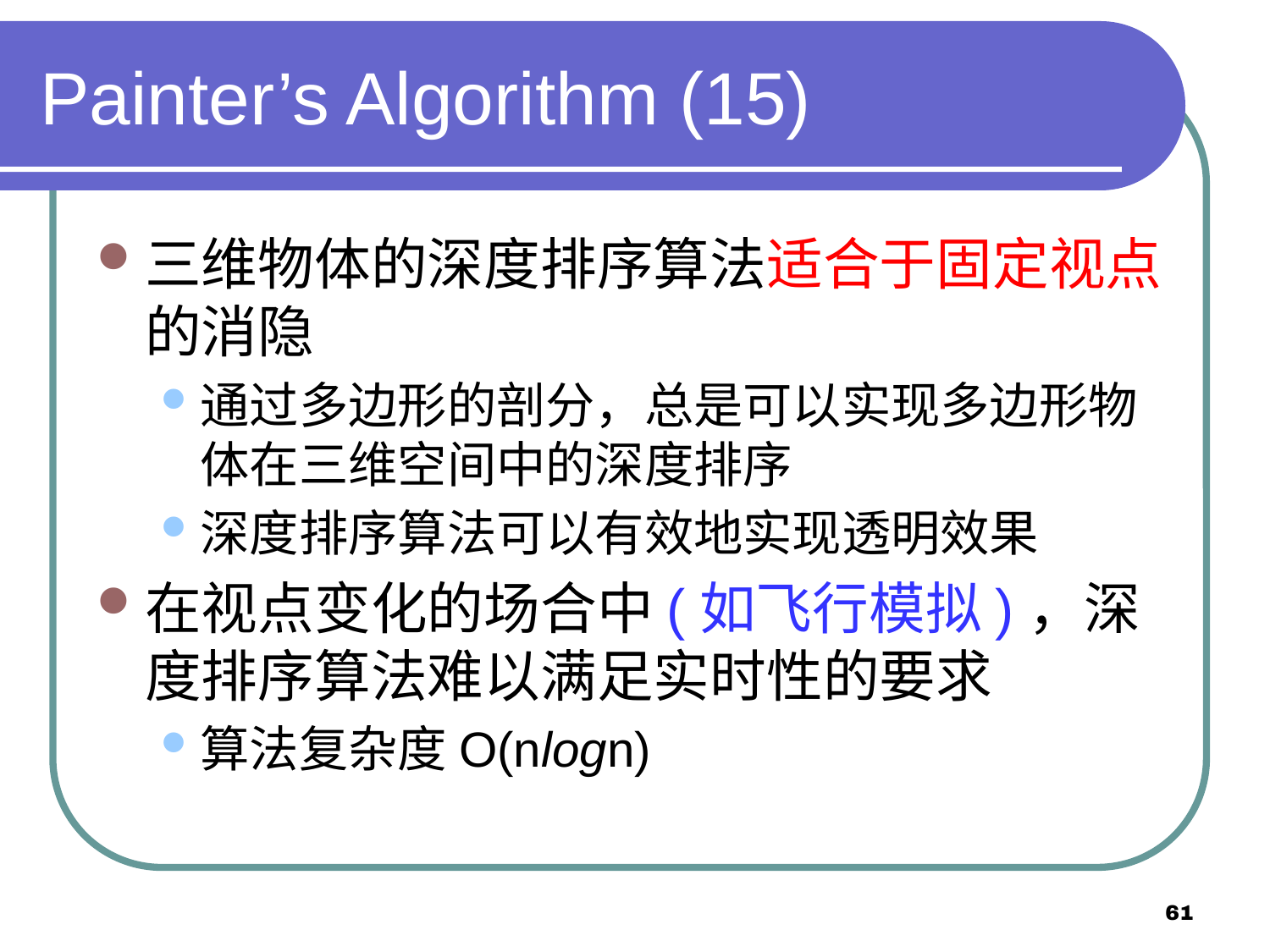

# Painter’s Algorithm (15)
三维物体的深度排序算法适合于固定视点的消隐
通过多边形的剖分，总是可以实现多边形物体在三维空间中的深度排序
深度排序算法可以有效地实现透明效果
在视点变化的场合中(如飞行模拟)，深度排序算法难以满足实时性的要求
算法复杂度O(nlogn)
61